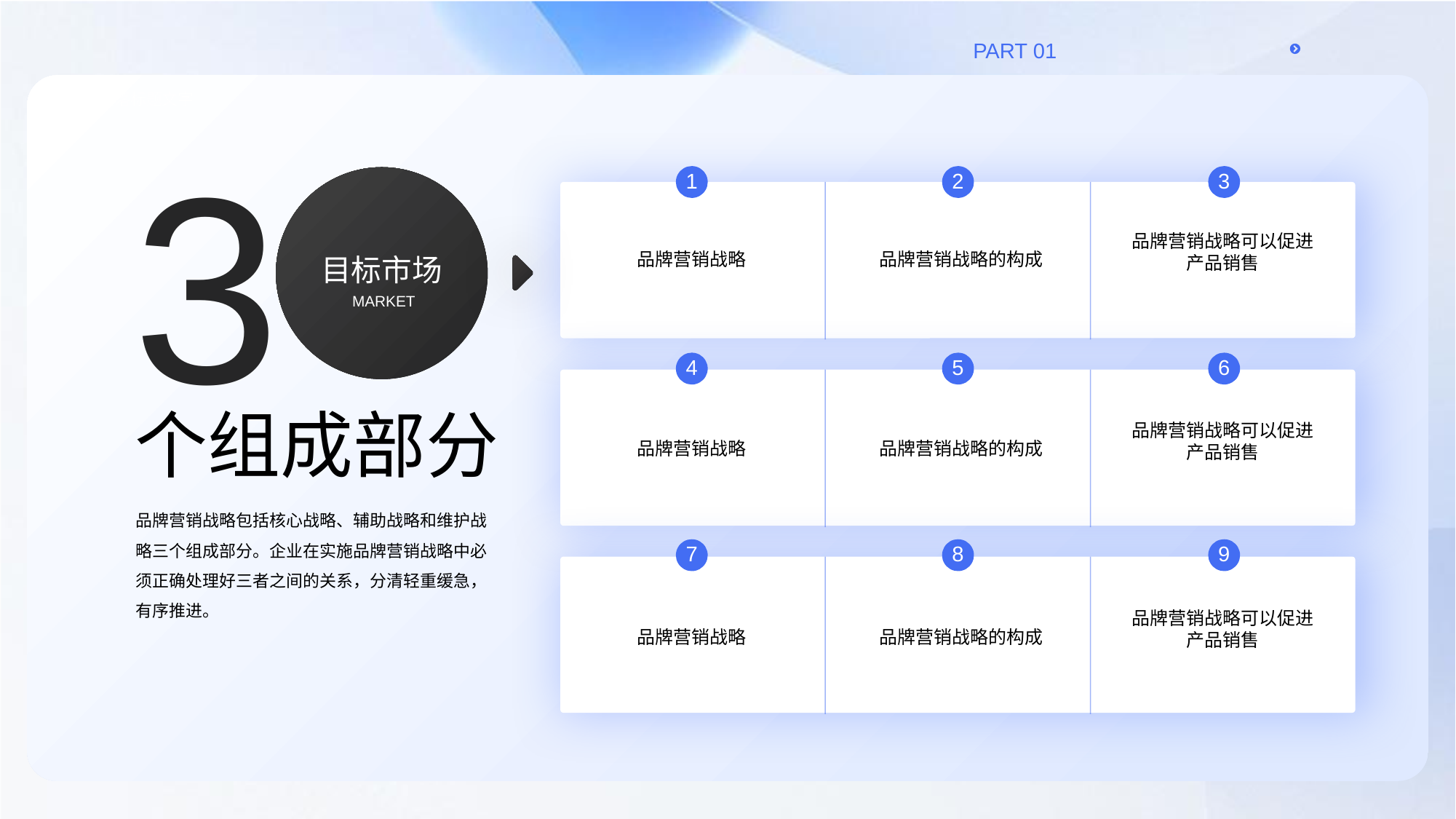

3
1
2
3

品牌营销战略可以促进产品销售
品牌营销战略
品牌营销战略的构成
目标市场

MARKET
4
5
6

个组成部分
品牌营销战略可以促进产品销售
品牌营销战略
品牌营销战略的构成
品牌营销战略包括核心战略、辅助战略和维护战略三个组成部分。企业在实施品牌营销战略中必须正确处理好三者之间的关系，分清轻重缓急，有序推进。
7
8
9

品牌营销战略可以促进产品销售
品牌营销战略
品牌营销战略的构成